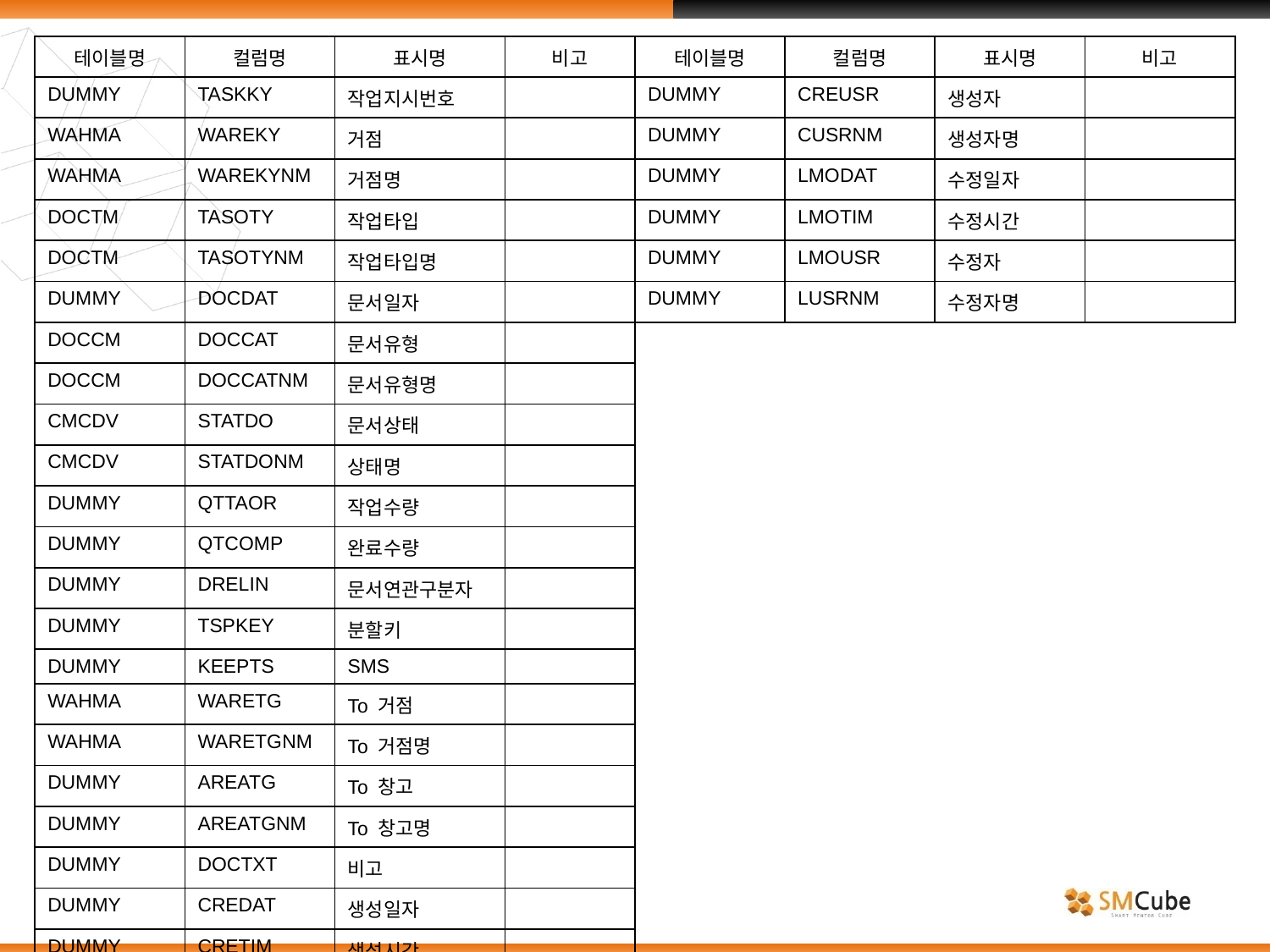

| 테이블명 | 컬럼명 | 표시명 | 비고 |
| --- | --- | --- | --- |
| DUMMY | TASKKY | 작업지시번호 |  |
| WAHMA | WAREKY | 거점 |  |
| WAHMA | WAREKYNM | 거점명 |  |
| DOCTM | TASOTY | 작업타입 |  |
| DOCTM | TASOTYNM | 작업타입명 |  |
| DUMMY | DOCDAT | 문서일자 |  |
| DOCCM | DOCCAT | 문서유형 |  |
| DOCCM | DOCCATNM | 문서유형명 |  |
| CMCDV | STATDO | 문서상태 |  |
| CMCDV | STATDONM | 상태명 |  |
| DUMMY | QTTAOR | 작업수량 |  |
| DUMMY | QTCOMP | 완료수량 |  |
| DUMMY | DRELIN | 문서연관구분자 |  |
| DUMMY | TSPKEY | 분할키 |  |
| DUMMY | KEEPTS | SMS |  |
| WAHMA | WARETG | To 거점 |  |
| WAHMA | WARETGNM | To 거점명 |  |
| DUMMY | AREATG | To 창고 |  |
| DUMMY | AREATGNM | To 창고명 |  |
| DUMMY | DOCTXT | 비고 |  |
| DUMMY | CREDAT | 생성일자 |  |
| DUMMY | CRETIM | 생성시간 |  |
| 테이블명 | 컬럼명 | 표시명 | 비고 |
| --- | --- | --- | --- |
| DUMMY | CREUSR | 생성자 |  |
| DUMMY | CUSRNM | 생성자명 |  |
| DUMMY | LMODAT | 수정일자 |  |
| DUMMY | LMOTIM | 수정시간 |  |
| DUMMY | LMOUSR | 수정자 |  |
| DUMMY | LUSRNM | 수정자명 |  |